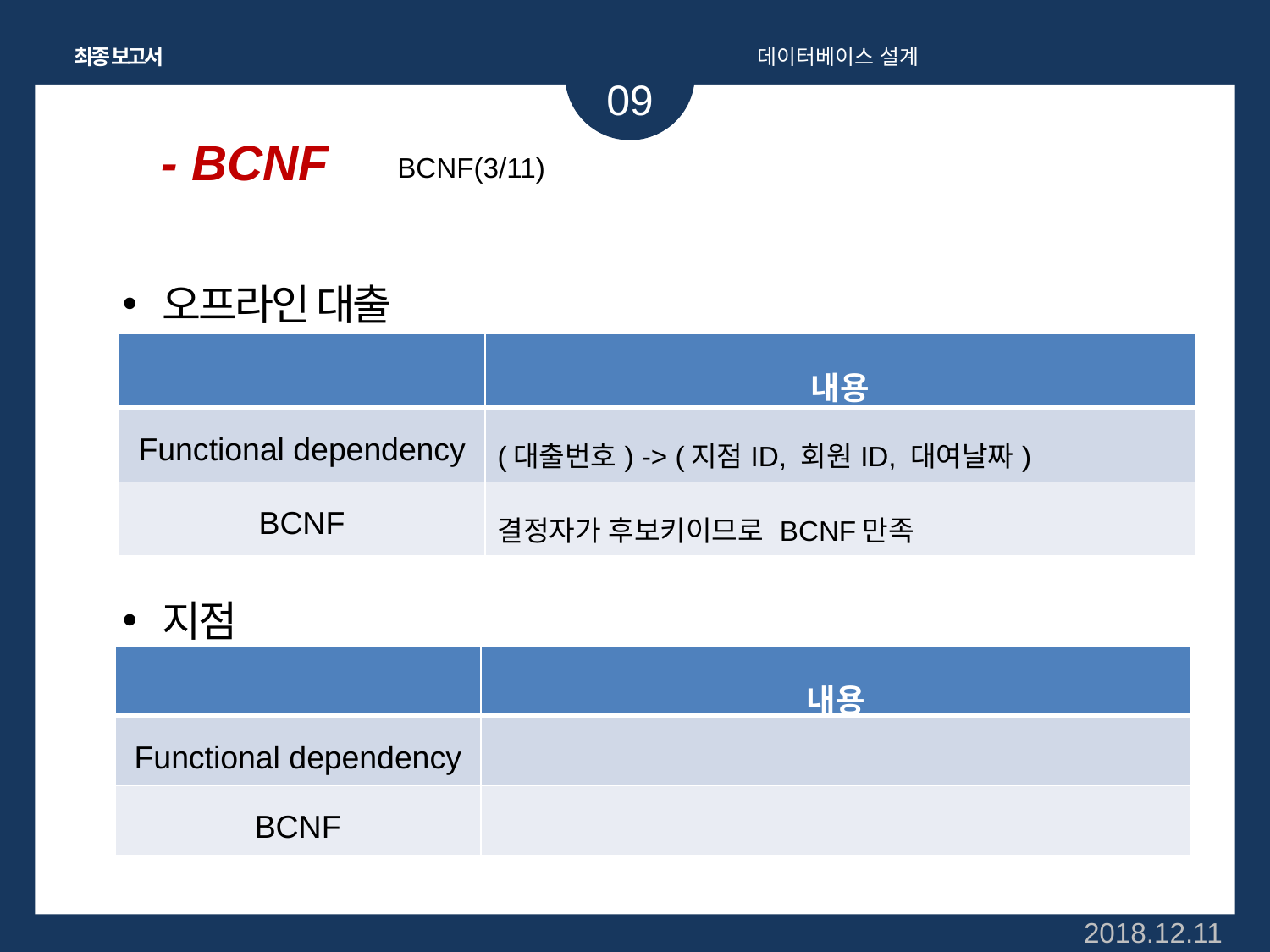

최종 보고서
데이터베이스 설계
09

- BCNF
BCNF(3/11)
오프라인 대출
|  | 내용 |
| --- | --- |
| Functional dependency | (대출번호) -> (지점ID, 회원ID, 대여날짜) |
| BCNF | 결정자가 후보키이므로 BCNF만족 |
지점

|  | 내용 |
| --- | --- |
| Functional dependency |  |
| BCNF |  |
2018.12.11